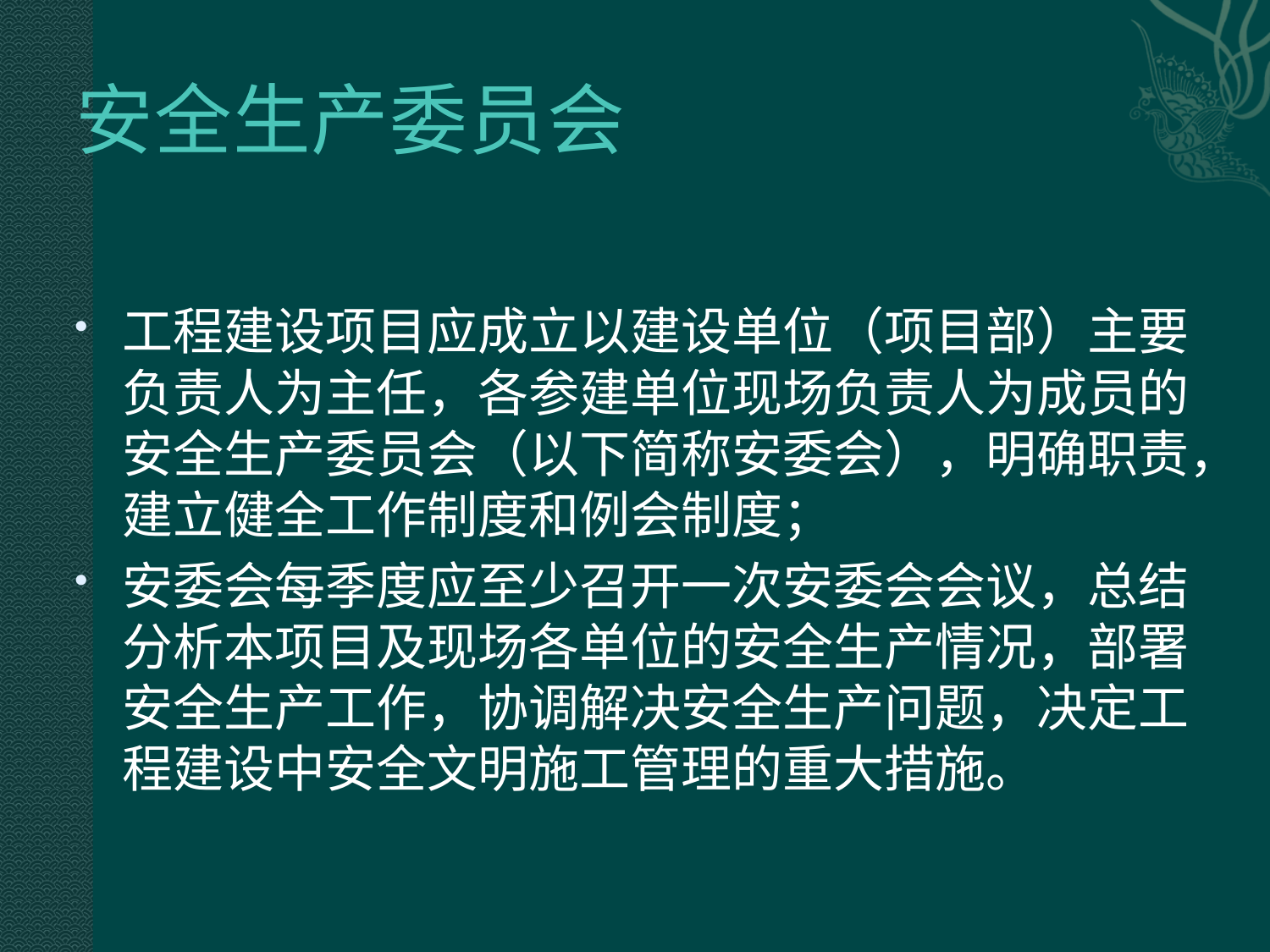

# 安全生产委员会

工程建设项目应成立以建设单位（项目部）主要负责人为主任，各参建单位现场负责人为成员的安全生产委员会（以下简称安委会），明确职责，建立健全工作制度和例会制度；
安委会每季度应至少召开一次安委会会议，总结分析本项目及现场各单位的安全生产情况，部署安全生产工作，协调解决安全生产问题，决定工程建设中安全文明施工管理的重大措施。